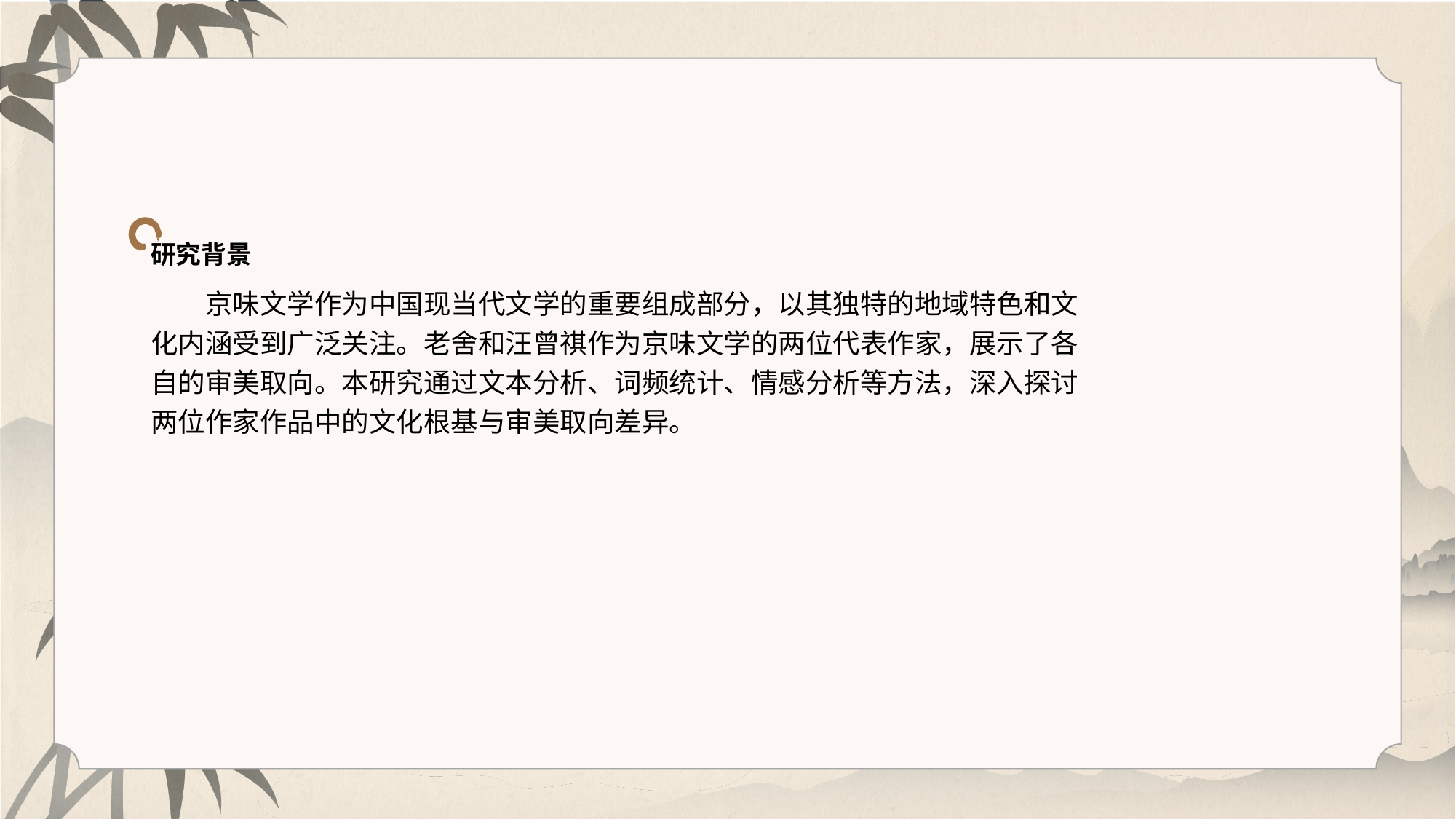

研究背景
京味文学作为中国现当代文学的重要组成部分，以其独特的地域特色和文化内涵受到广泛关注。老舍和汪曾祺作为京味文学的两位代表作家，展示了各自的审美取向。本研究通过文本分析、词频统计、情感分析等方法，深入探讨两位作家作品中的文化根基与审美取向差异。